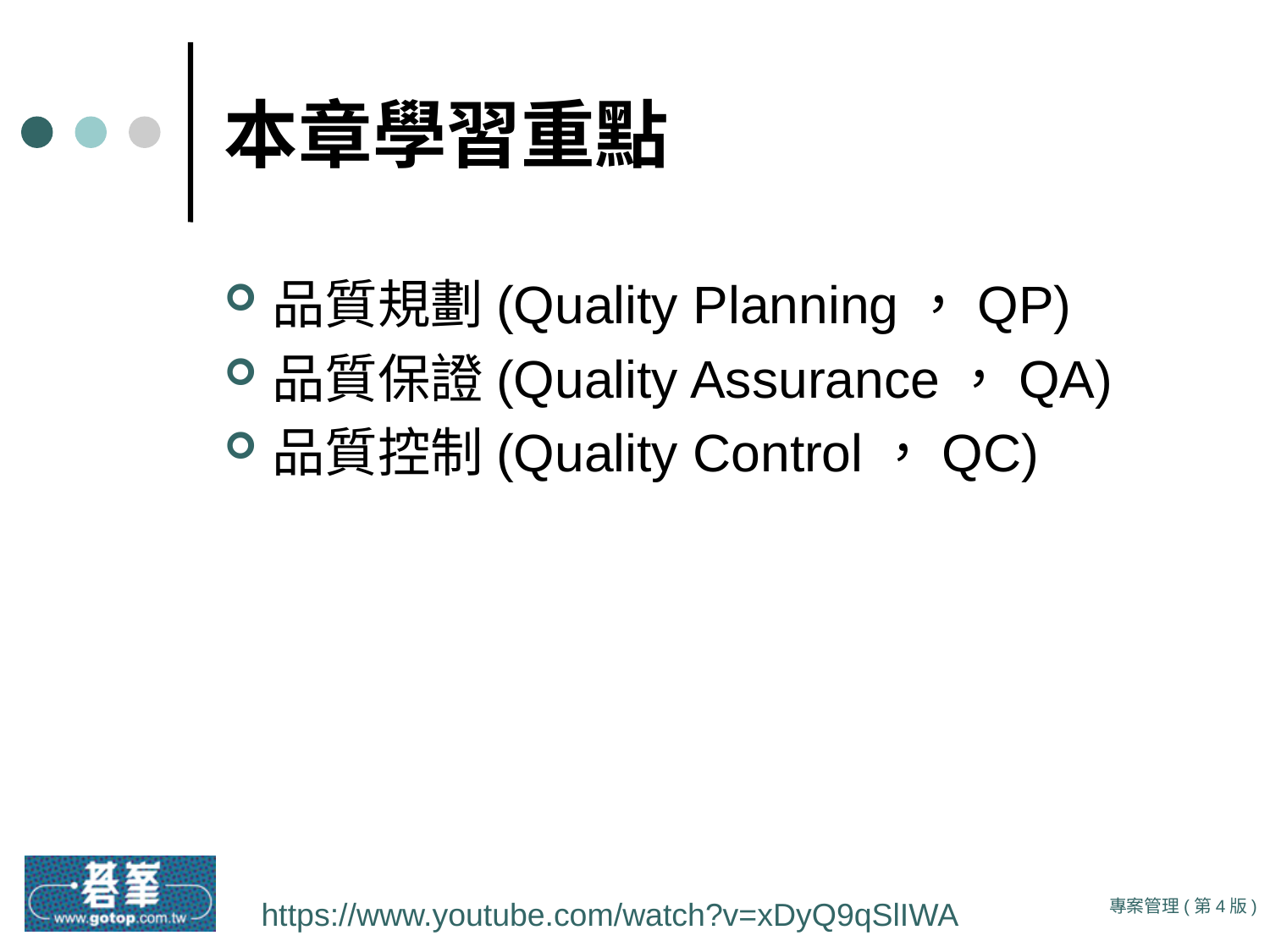

# 本章學習重點
品質規劃(Quality Planning，QP)
品質保證(Quality Assurance，QA)
品質控制(Quality Control，QC)
https://www.youtube.com/watch?v=xDyQ9qSlIWA
專案管理(第4版)